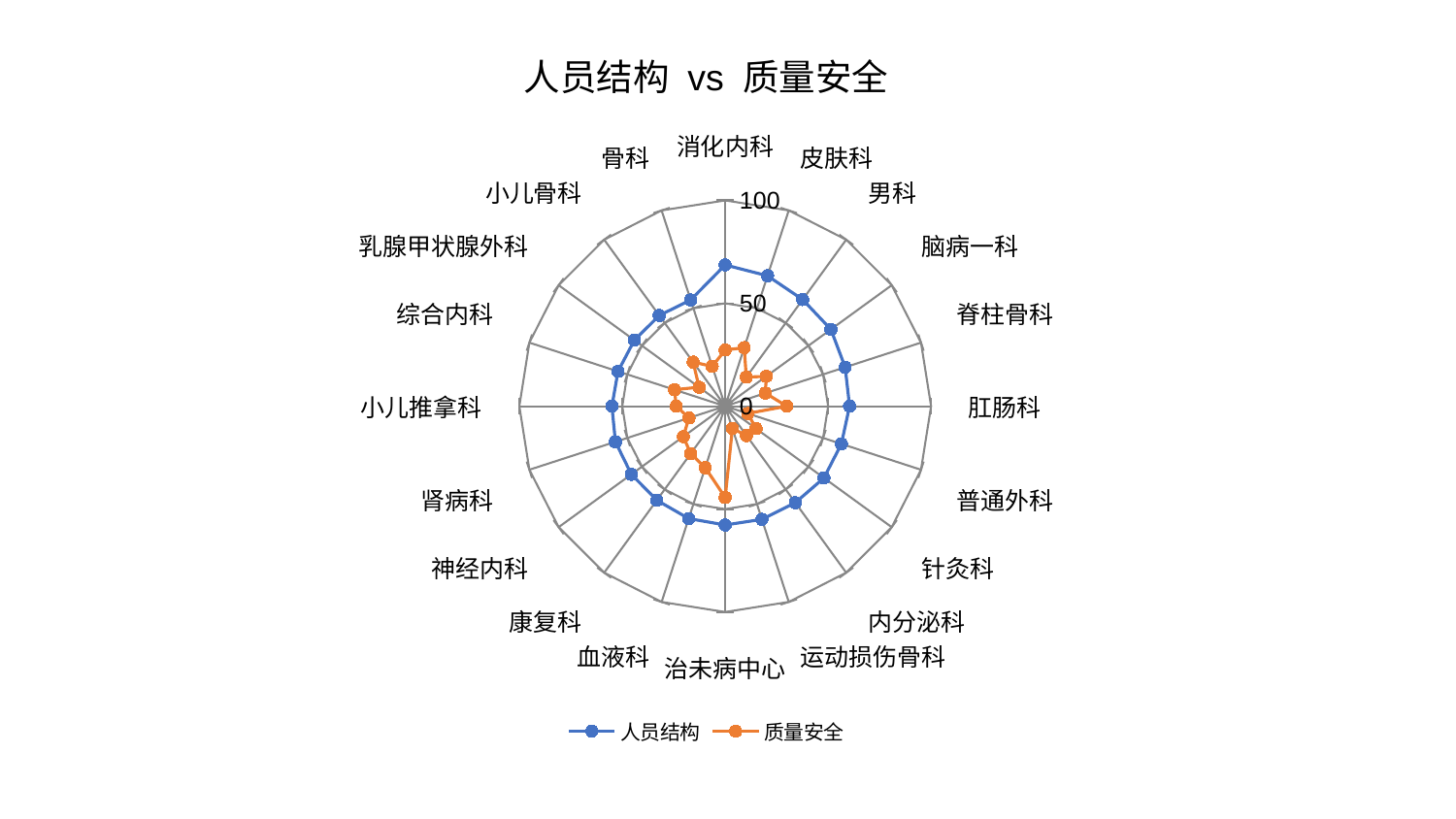

### Chart: 人员结构 vs 质量安全

| Category | 人员结构 | 质量安全 |
|---|---|---|
| 消化内科 | 68.63838259894084 | 27.30361161844592 |
| 皮肤科 | 66.62191769482877 | 29.936038088754337 |
| 男科 | 64.03922020430242 | 17.476953820704757 |
| 脑病一科 | 63.486666269036334 | 24.69193718788515 |
| 脊柱骨科 | 61.279858845294505 | 20.521394241864787 |
| 肛肠科 | 60.42041277939893 | 29.92769431811799 |
| 普通外科 | 59.35139221445046 | 11.520271922288195 |
| 针灸科 | 59.32175679087966 | 18.583004505439934 |
| 内分泌科 | 57.953922704323055 | 17.656826532333348 |
| 运动损伤骨科 | 57.81297047182589 | 11.361286699584623 |
| 治未病中心 | 57.738007280015765 | 44.334828269667426 |
| 血液科 | 57.41673928678072 | 31.431041772959055 |
| 康复科 | 56.49607606399567 | 28.507099217789197 |
| 神经内科 | 56.33852874551909 | 25.16155079600778 |
| 肾病科 | 56.07806069764227 | 18.517513773273002 |
| 小儿推拿科 | 55.03865921024104 | 23.783234058523842 |
| 综合内科 | 54.75611688059801 | 25.904204610301242 |
| 乳腺甲状腺外科 | 54.55712385580873 | 15.672812073056145 |
| 小儿骨科 | 54.50489351362681 | 26.487176193683705 |
| 骨科 | 54.2819169228783 | 20.348686861246158 |
22